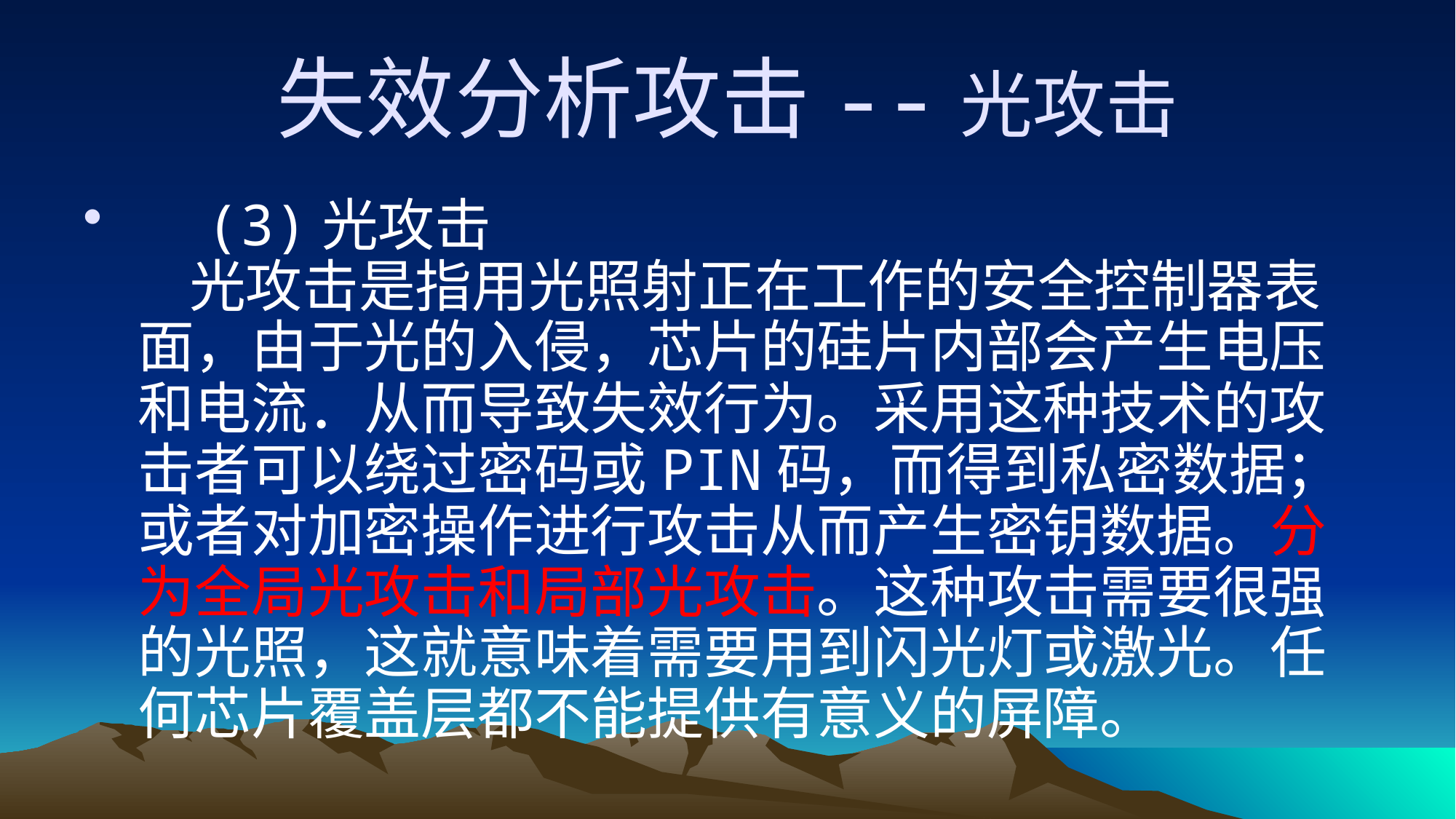

# 失效分析攻击--光攻击
  (3)光攻击 
    光攻击是指用光照射正在工作的安全控制器表面，由于光的入侵，芯片的硅片内部会产生电压和电流．从而导致失效行为。采用这种技术的攻击者可以绕过密码或PIN码，而得到私密数据；或者对加密操作进行攻击从而产生密钥数据。分为全局光攻击和局部光攻击。这种攻击需要很强的光照，这就意味着需要用到闪光灯或激光。任何芯片覆盖层都不能提供有意义的屏障。